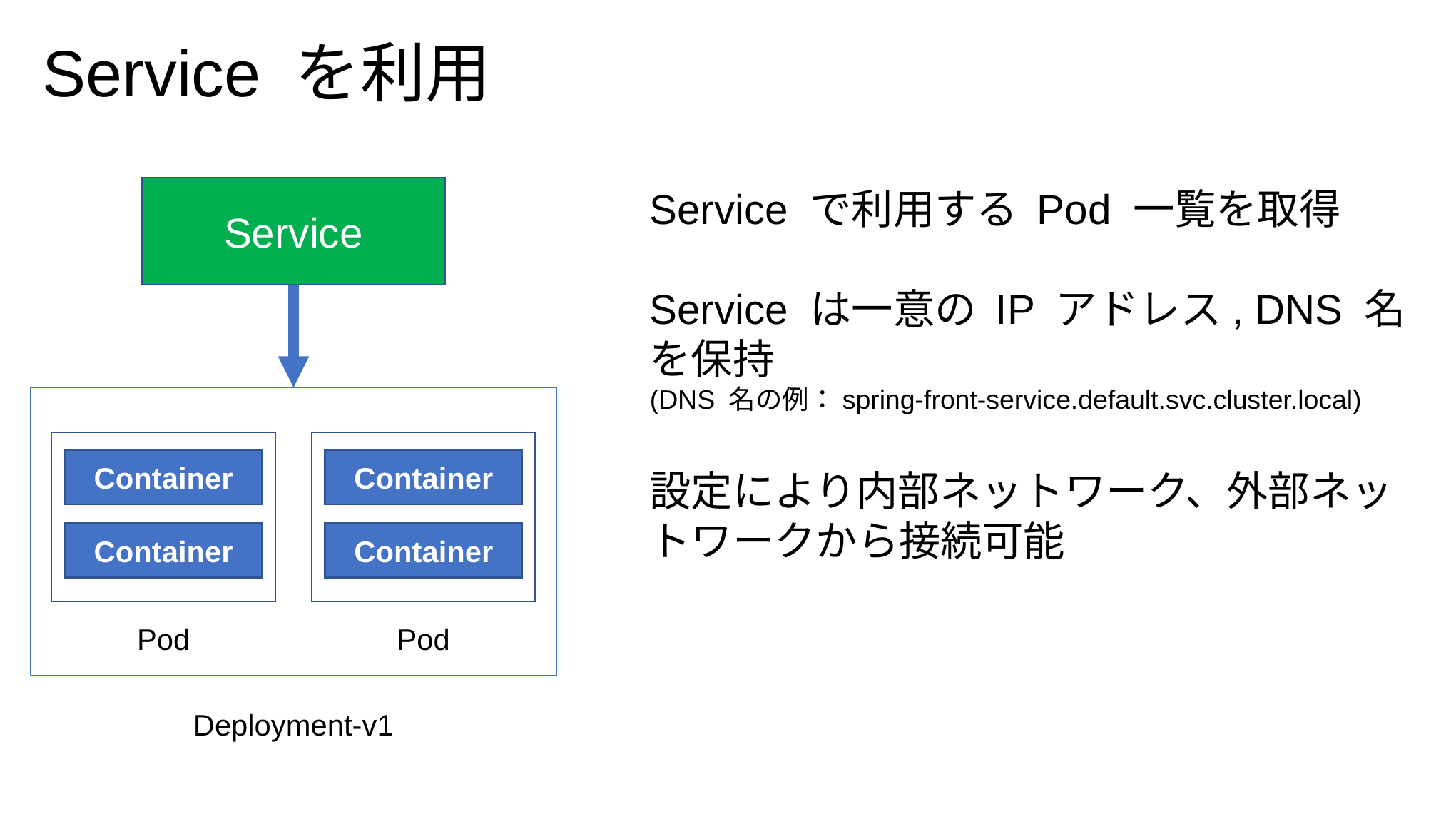

Service を利用
Service
Service で利用する Pod 一覧を取得

Service は一意の IP アドレス, DNS 名を保持
(DNS 名の例：spring-front-service.default.svc.cluster.local)

設定により内部ネットワーク、外部ネットワークから接続可能

Container
Container
Pod

Container
Container
Pod
Deployment-v1